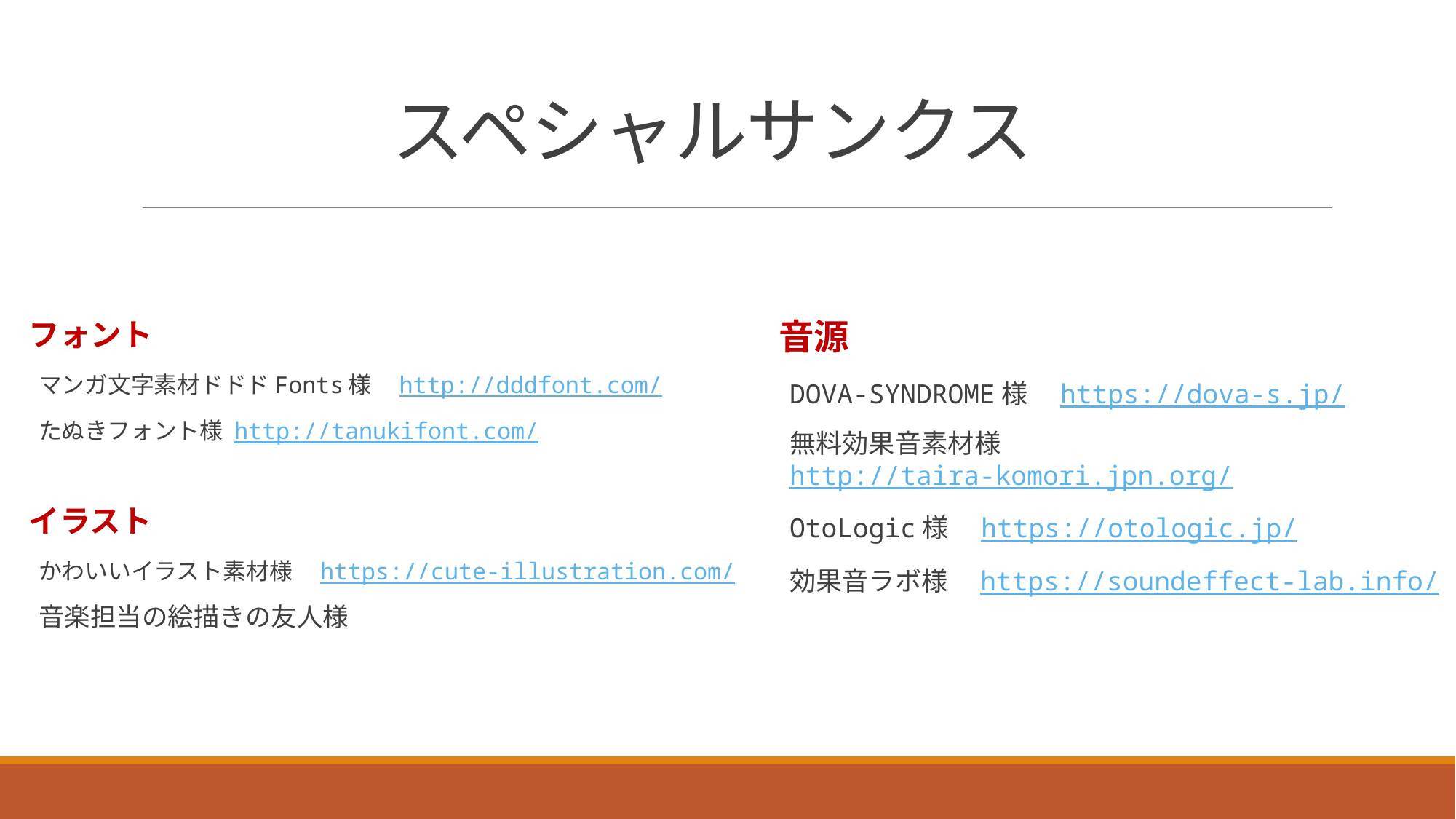

スペシャルサンクス
フォント
マンガ文字素材ドドドFonts様　http://dddfont.com/
たぬきフォント様	 http://tanukifont.com/

イラスト
かわいいイラスト素材様　https://cute-illustration.com/
音楽担当の絵描きの友人様
音源
DOVA-SYNDROME様　https://dova-s.jp/
無料効果音素材様　http://taira-komori.jpn.org/
OtoLogic様　https://otologic.jp/
効果音ラボ様　https://soundeffect-lab.info/